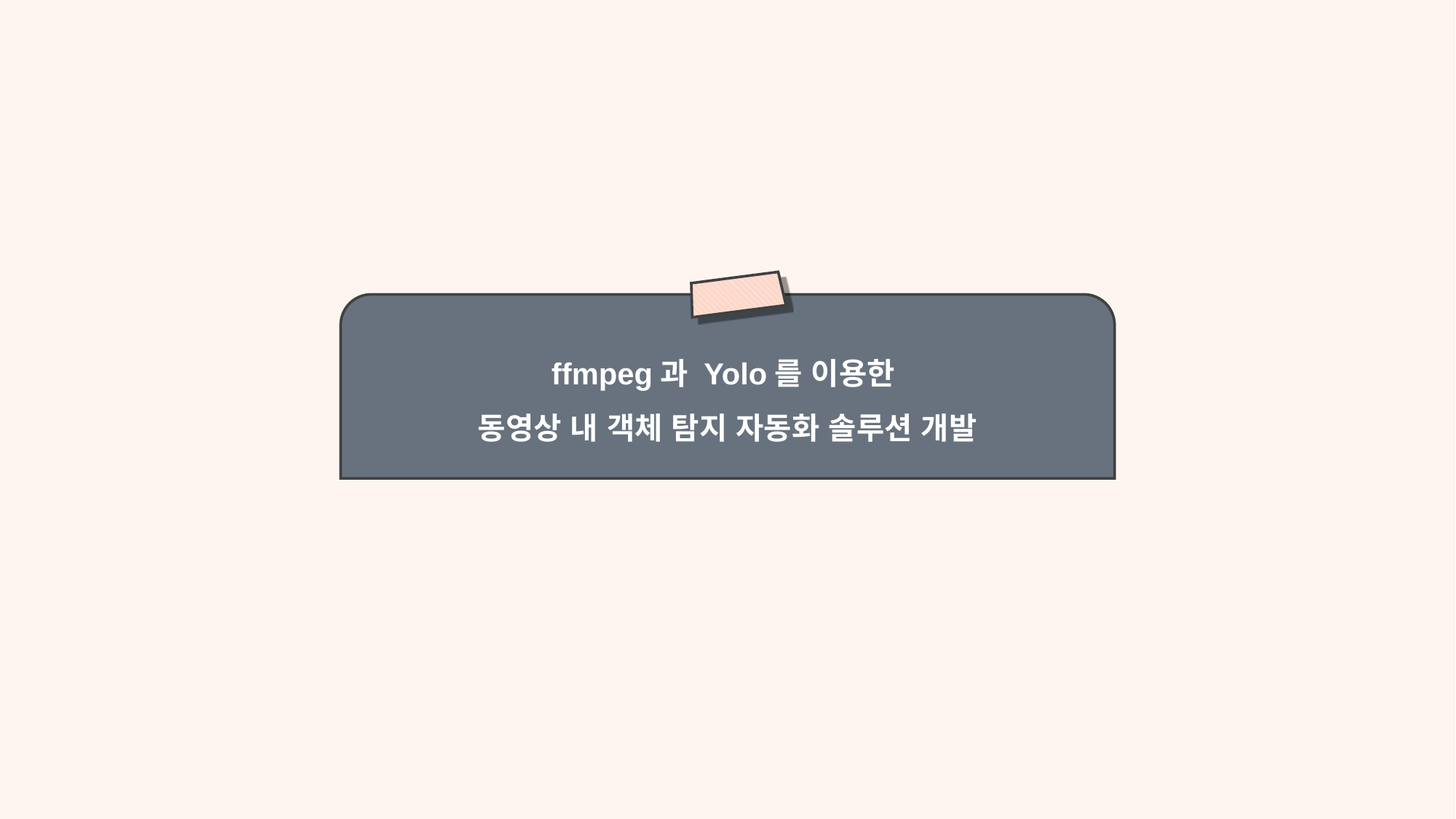

ffmpeg과 Yolo를 이용한
동영상 내 객체 탐지 자동화 솔루션 개발